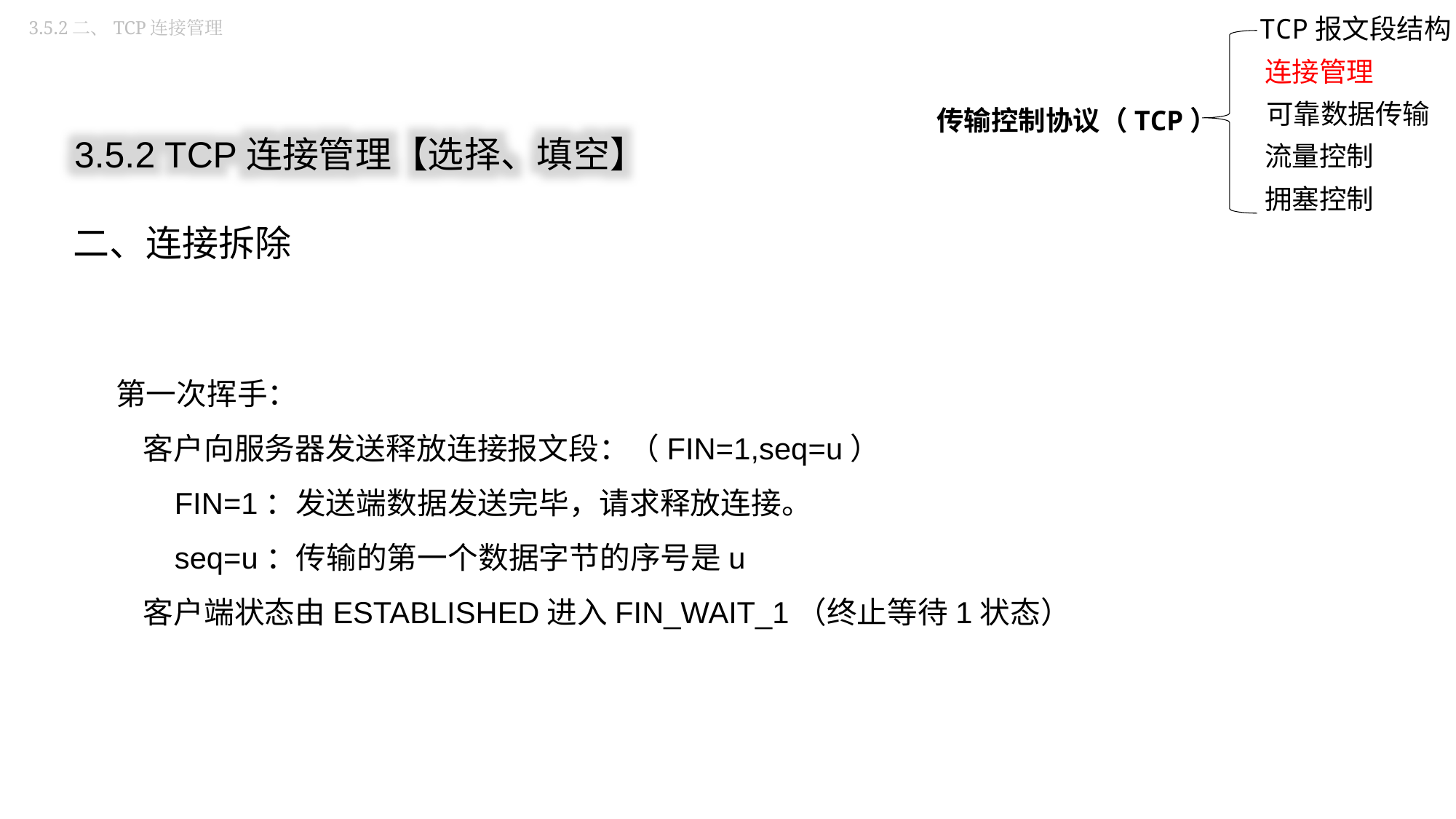

3.5.2二、TCP连接管理
TCP报文段结构

连接管理
传输控制协议（TCP）
可靠数据传输
流量控制
拥塞控制
3.5.2 TCP连接管理【选择、填空】
二、连接拆除
第一次挥手：
   客户向服务器发送释放连接报文段：（FIN=1,seq=u）
       FIN=1：发送端数据发送完毕，请求释放连接。
       seq=u：传输的第一个数据字节的序号是u
   客户端状态由ESTABLISHED进入FIN_WAIT_1（终止等待1状态）